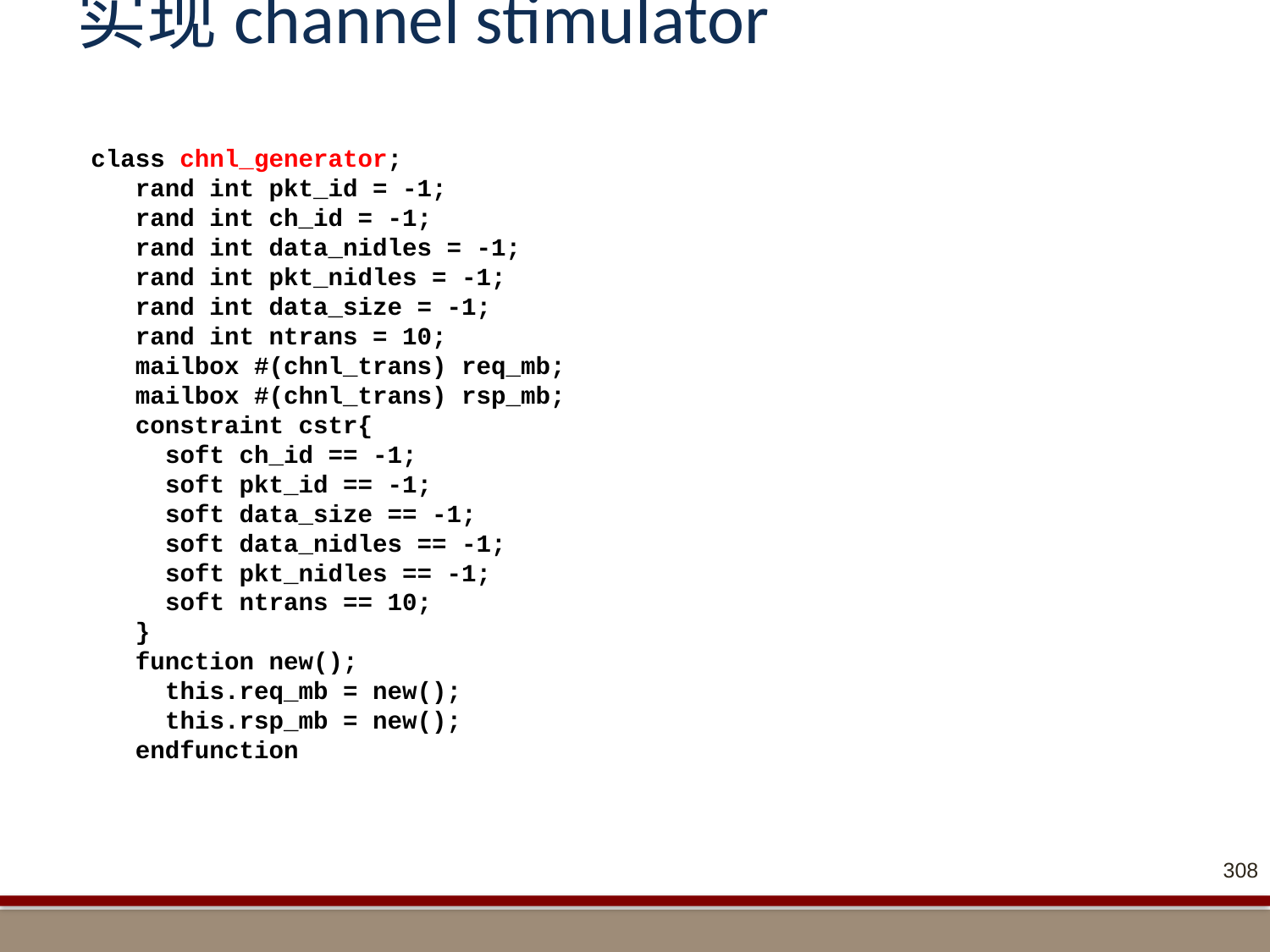

# 实现channel stimulator
 class chnl_generator;
    rand int pkt_id = -1;
    rand int ch_id = -1;
    rand int data_nidles = -1;
    rand int pkt_nidles = -1;
    rand int data_size = -1;
    rand int ntrans = 10;
    mailbox #(chnl_trans) req_mb;
    mailbox #(chnl_trans) rsp_mb;
    constraint cstr{
      soft ch_id == -1;
      soft pkt_id == -1;
      soft data_size == -1;
      soft data_nidles == -1;
      soft pkt_nidles == -1;
      soft ntrans == 10;
    }
    function new();
      this.req_mb = new();
      this.rsp_mb = new();
    endfunction
308